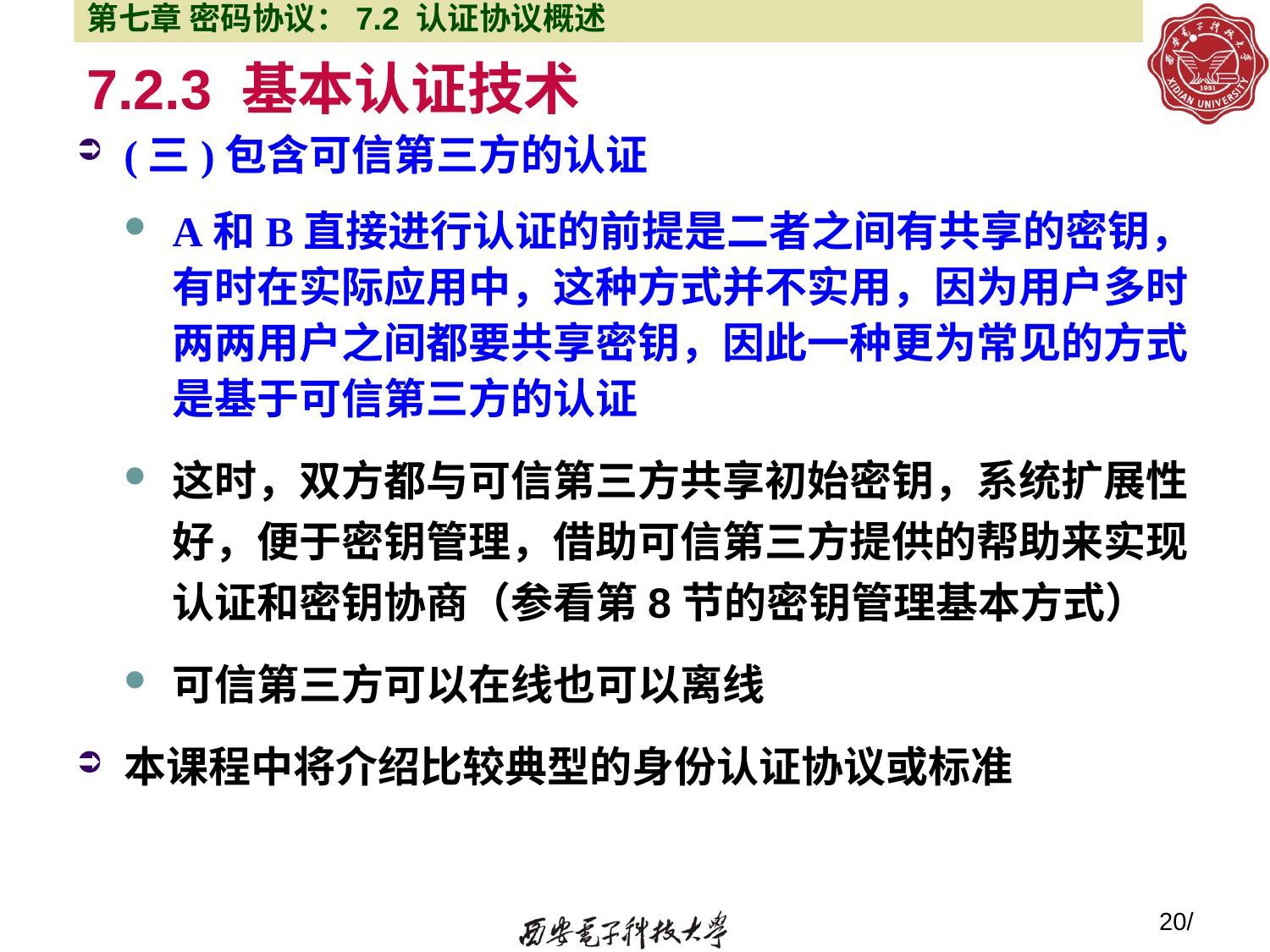

第七章 密码协议：7.2 认证协议概述
# 7.2.3 基本认证技术
(三)包含可信第三方的认证
A和B直接进行认证的前提是二者之间有共享的密钥，有时在实际应用中，这种方式并不实用，因为用户多时两两用户之间都要共享密钥，因此一种更为常见的方式是基于可信第三方的认证
这时，双方都与可信第三方共享初始密钥，系统扩展性好，便于密钥管理，借助可信第三方提供的帮助来实现认证和密钥协商（参看第8节的密钥管理基本方式）
可信第三方可以在线也可以离线
本课程中将介绍比较典型的身份认证协议或标准
20/